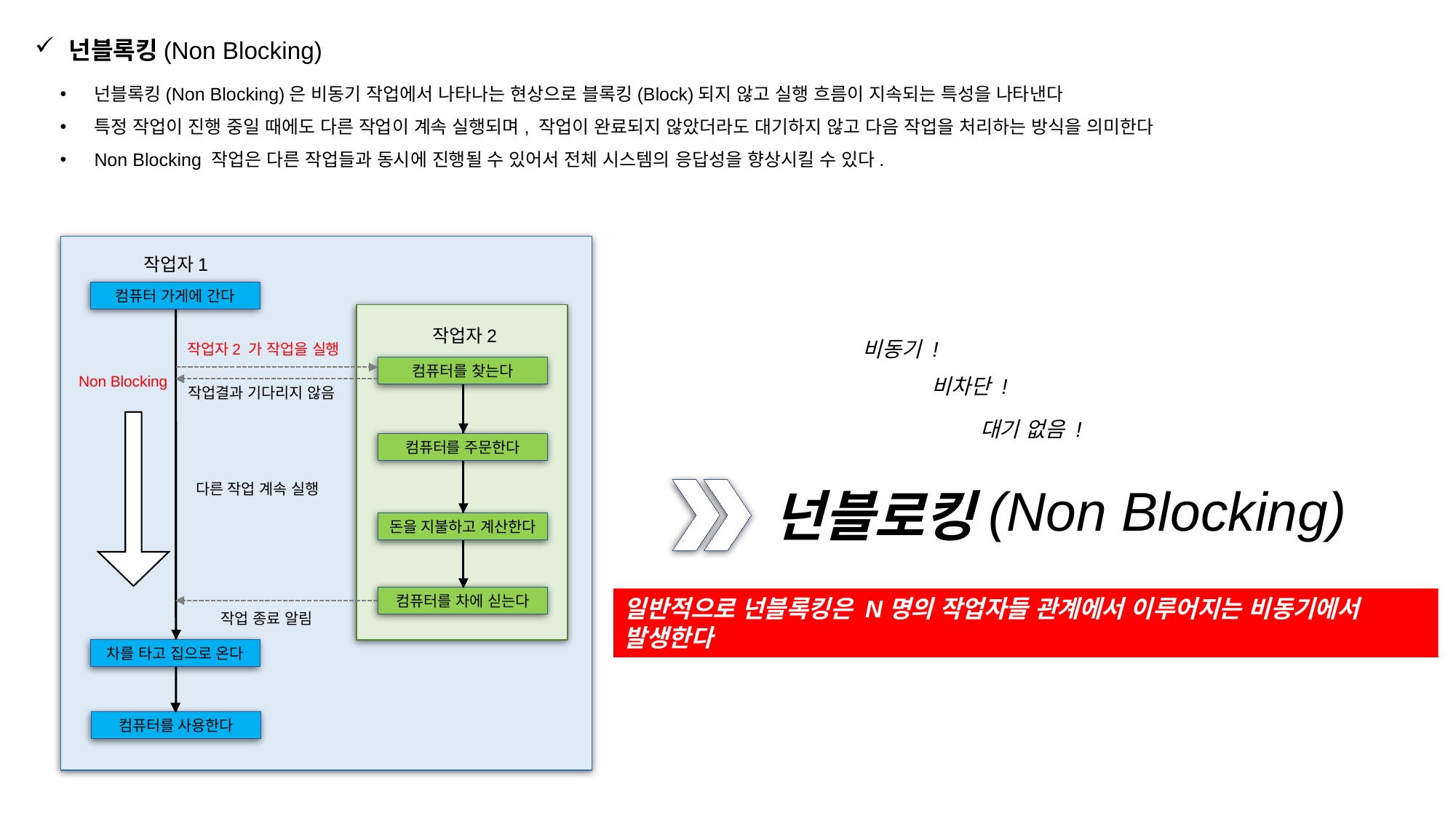

넌블록킹(Non Blocking)
넌블록킹(Non Blocking)은 비동기 작업에서 나타나는 현상으로 블록킹(Block)되지 않고 실행 흐름이 지속되는 특성을 나타낸다
특정 작업이 진행 중일 때에도 다른 작업이 계속 실행되며, 작업이 완료되지 않았더라도 대기하지 않고 다음 작업을 처리하는 방식을 의미한다
Non Blocking 작업은 다른 작업들과 동시에 진행될 수 있어서 전체 시스템의 응답성을 향상시킬 수 있다.

작업자1
컴퓨터 가게에 간다

작업자2
비동기 !
작업자2 가 작업을 실행
컴퓨터를 찾는다
Non Blocking
비차단 !
작업결과 기다리지 않음
대기 없음 !

컴퓨터를 주문한다
(Non Blocking)
다른 작업 계속 실행
넌블로킹

돈을 지불하고 계산한다

컴퓨터를 차에 싣는다
일반적으로 넌블록킹은 N명의 작업자들 관계에서 이루어지는 비동기에서 발생한다
작업 종료 알림

차를 타고 집으로 온다

컴퓨터를 사용한다